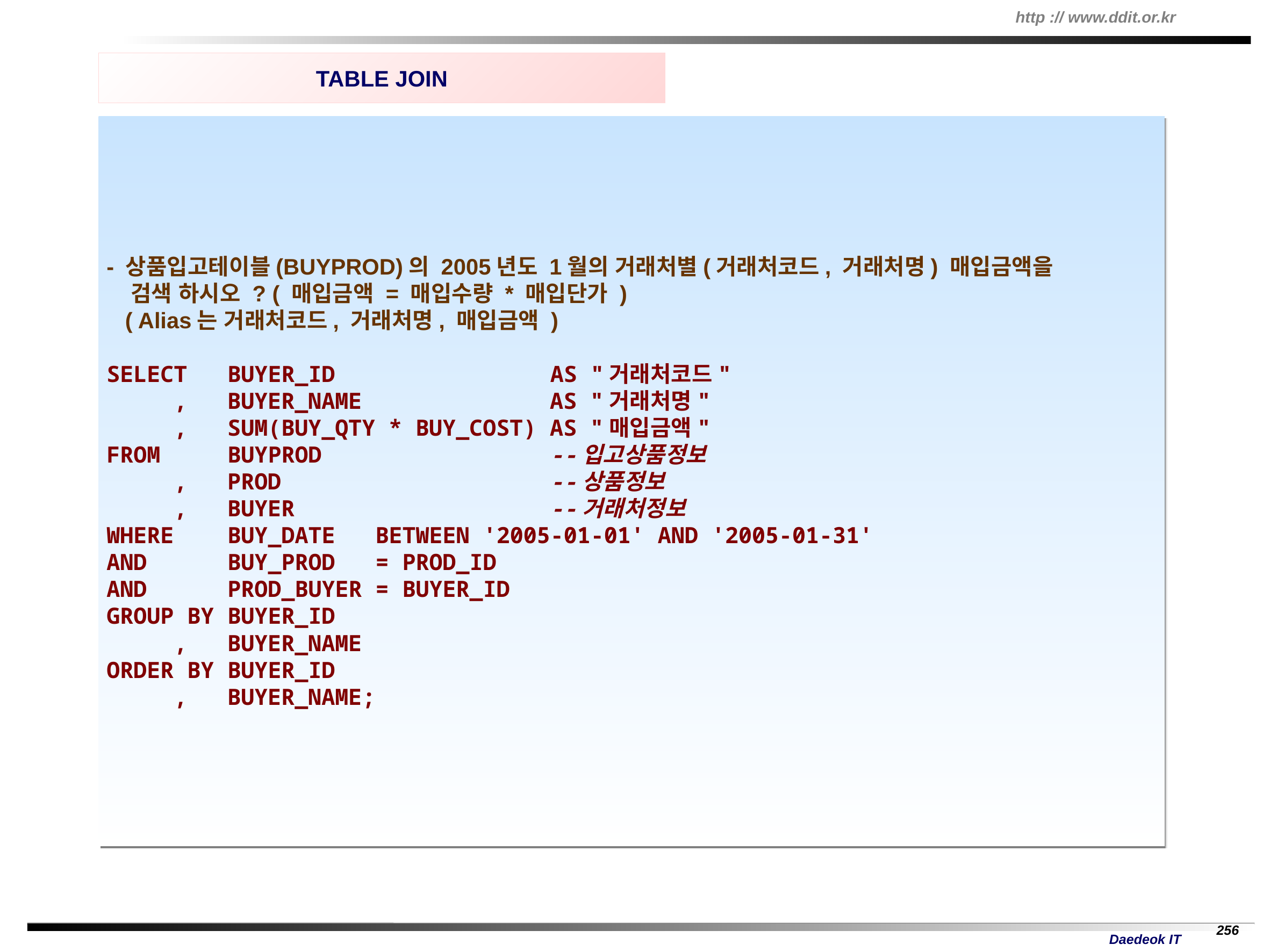

TABLE JOIN
- 상품입고테이블(BUYPROD)의 2005년도 1월의 거래처별(거래처코드, 거래처명) 매입금액을
   검색 하시오 ? ( 매입금액 = 매입수량 * 매입단가 )
   ( Alias는 거래처코드, 거래처명, 매입금액 )

SELECT   BUYER_ID                AS "거래처코드"
     ,   BUYER_NAME              AS "거래처명"
     ,   SUM(BUY_QTY * BUY_COST) AS "매입금액"
FROM     BUYPROD                 --입고상품정보
     ,   PROD                    --상품정보
     ,   BUYER                   --거래처정보
WHERE    BUY_DATE   BETWEEN '2005-01-01' AND '2005-01-31'
AND      BUY_PROD   = PROD_ID
AND      PROD_BUYER = BUYER_ID
GROUP BY BUYER_ID
     ,   BUYER_NAME
ORDER BY BUYER_ID
     ,   BUYER_NAME;